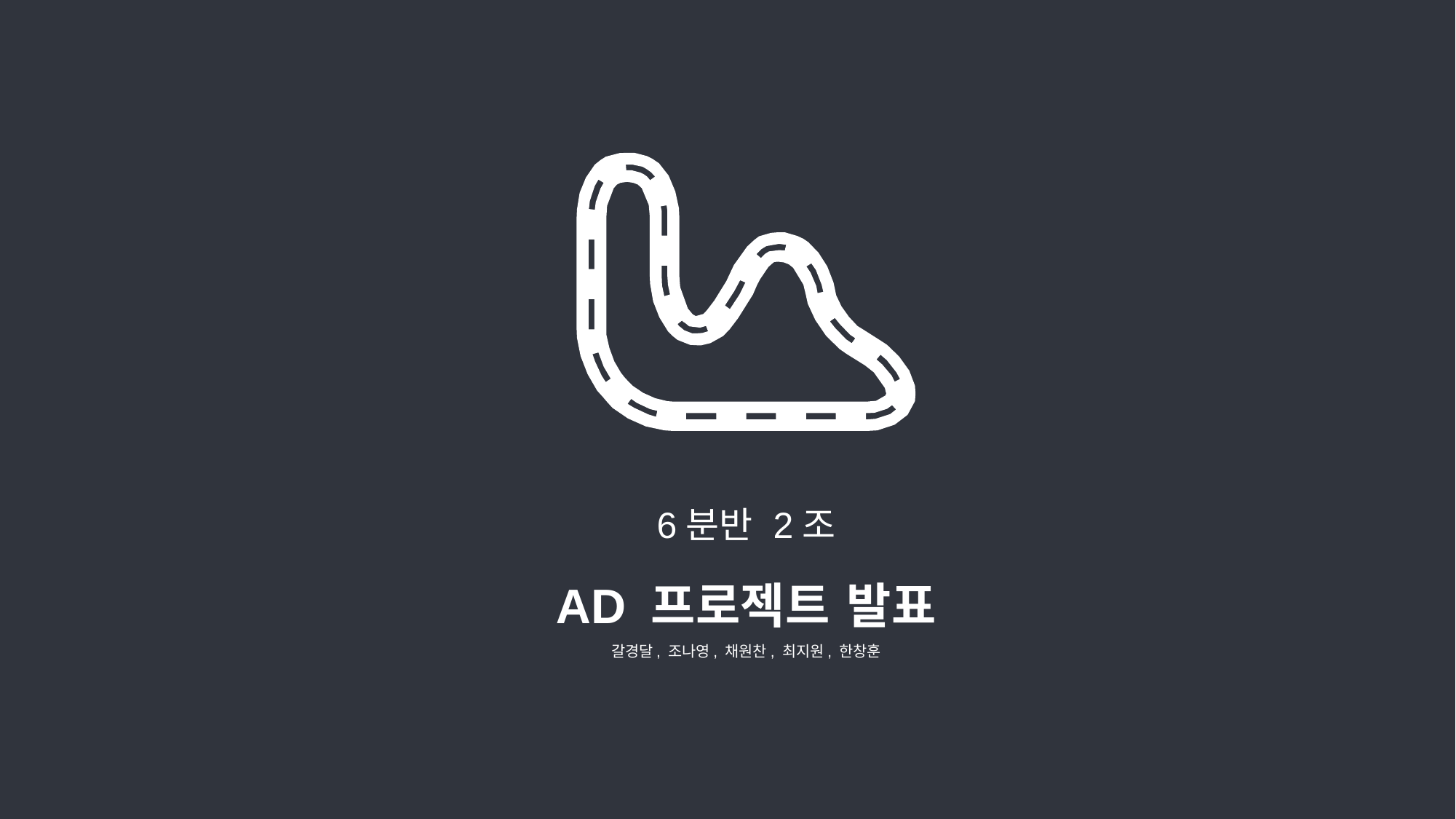

6분반 2조
AD 프로젝트 발표
갈경달, 조나영, 채원찬, 최지원, 한창훈